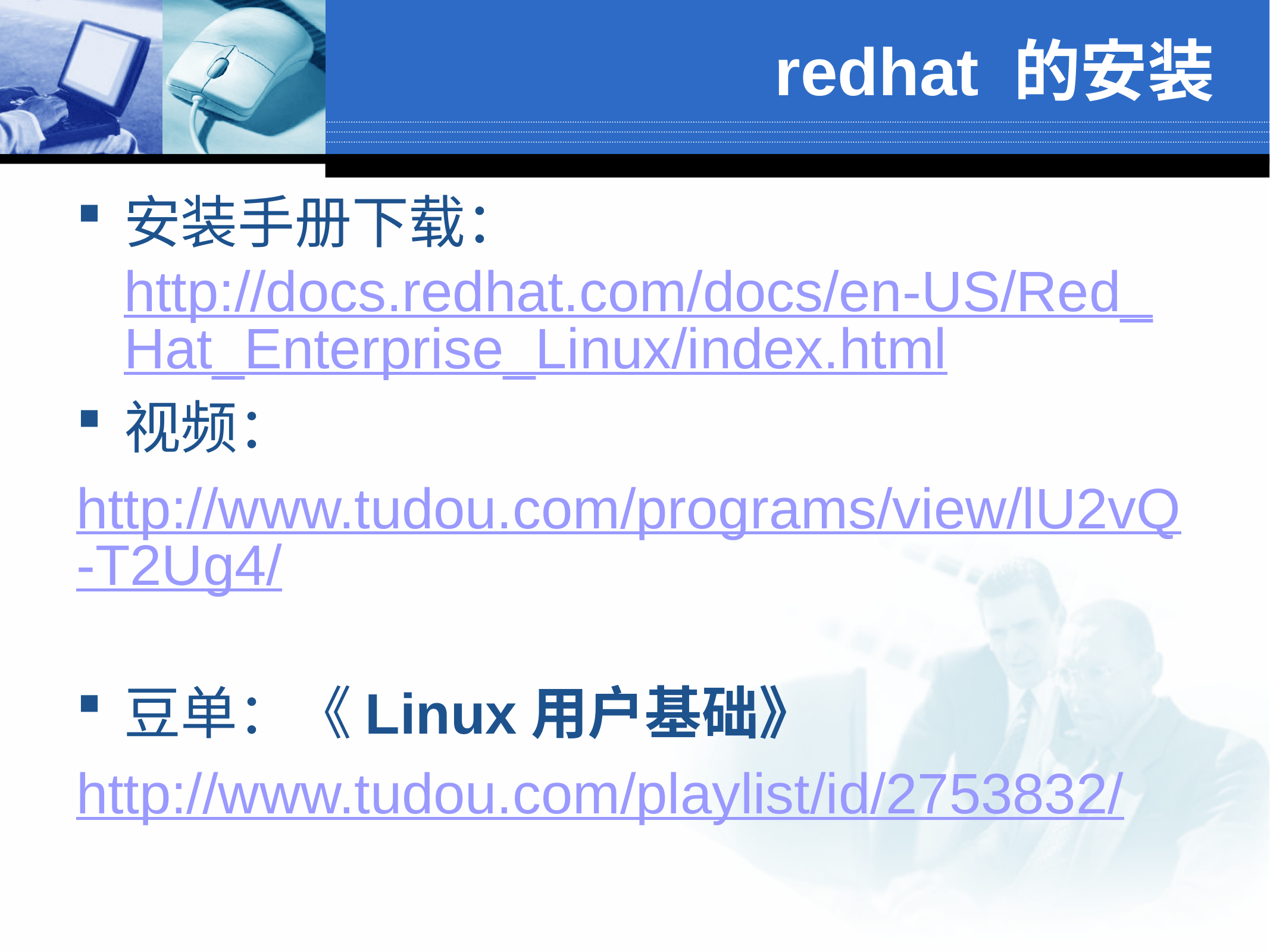

# redhat 的安装
安装手册下载：http://docs.redhat.com/docs/en-US/Red_Hat_Enterprise_Linux/index.html
视频：
http://www.tudou.com/programs/view/lU2vQ-T2Ug4/
豆单：《Linux用户基础》
http://www.tudou.com/playlist/id/2753832/